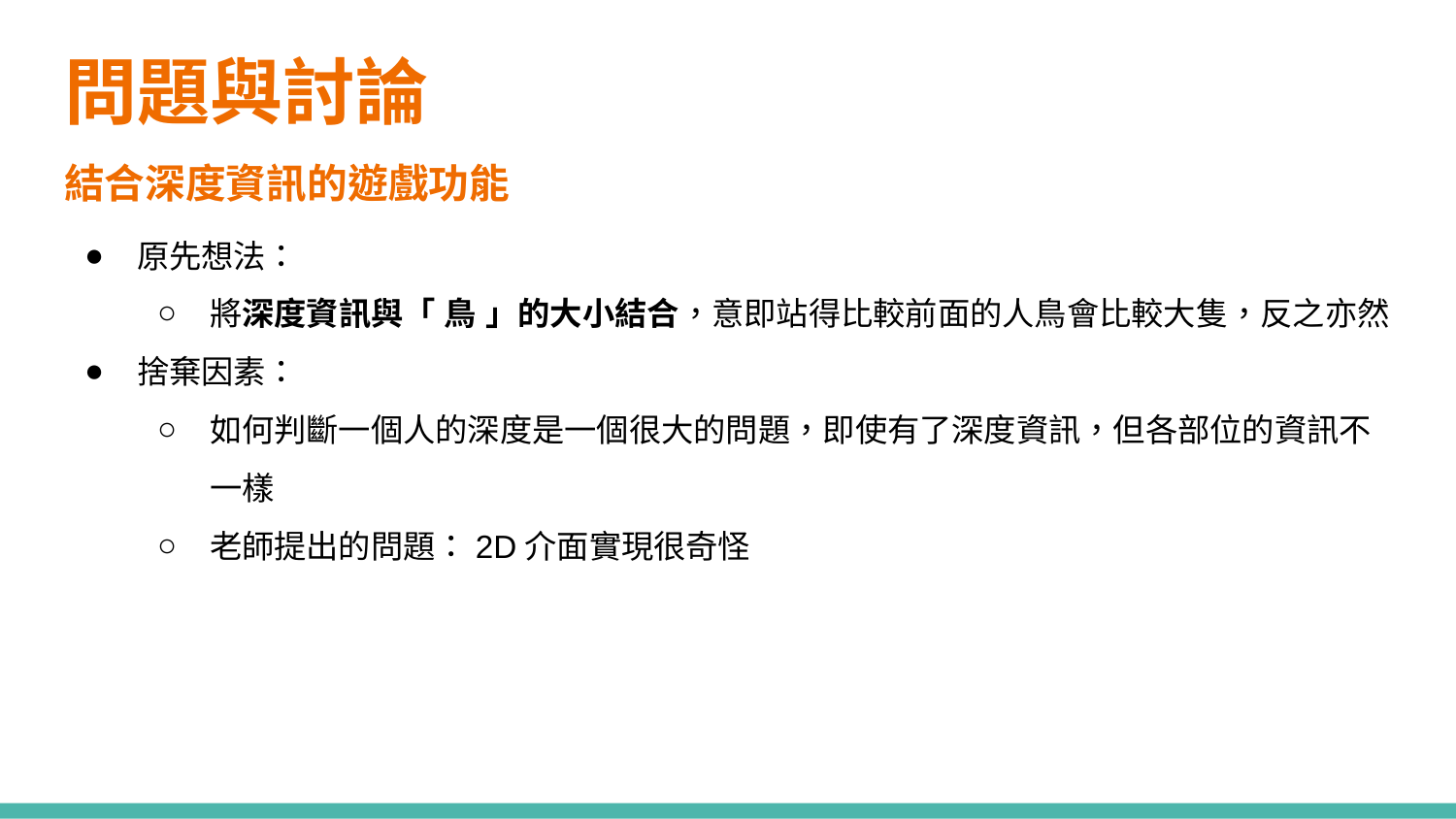

# 問題與討論
結合深度資訊的遊戲功能
原先想法：
將深度資訊與「 鳥 」的大小結合，意即站得比較前面的人鳥會比較大隻，反之亦然
捨棄因素：
如何判斷一個人的深度是一個很大的問題，即使有了深度資訊，但各部位的資訊不一樣
老師提出的問題：2D介面實現很奇怪